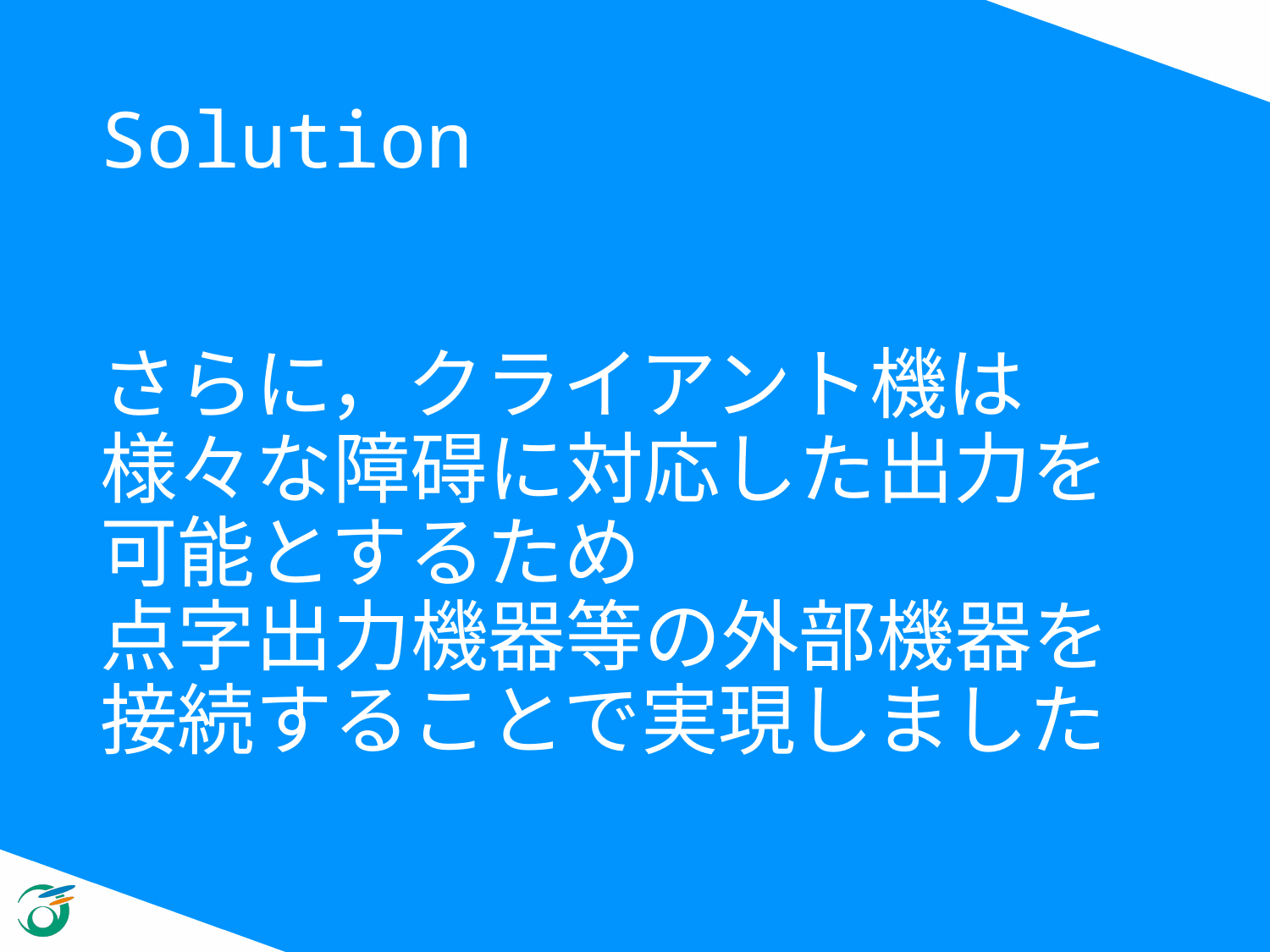

# Solution
さらに，クライアント機は
様々な障碍に対応した出力を
可能とするため
点字出力機器等の外部機器を
接続することで実現しました